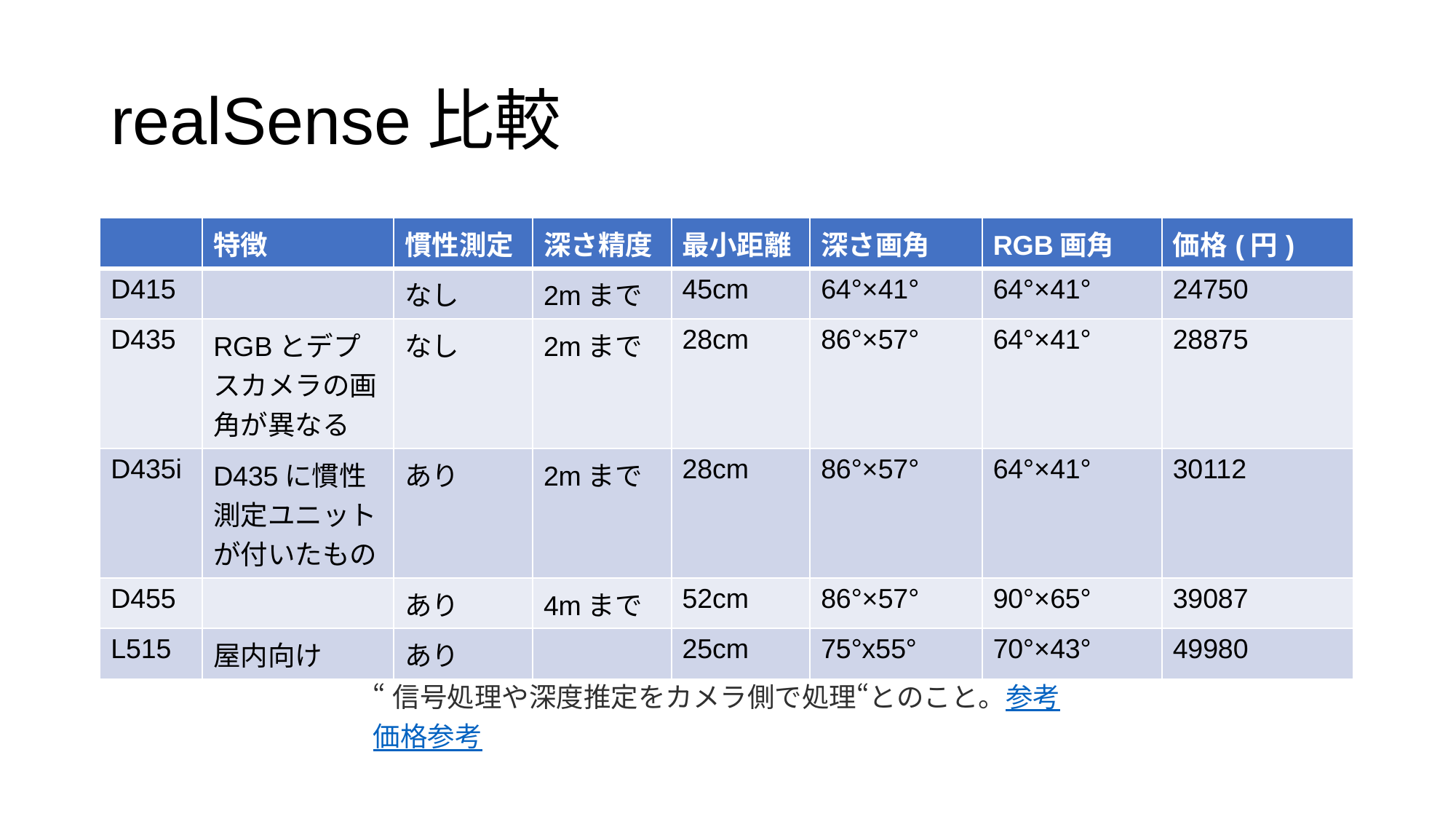

# realSense比較
|  | 特徴 | 慣性測定 | 深さ精度 | 最小距離 | 深さ画角 | RGB画角 | 価格(円) |
| --- | --- | --- | --- | --- | --- | --- | --- |
| D415 |  | なし | 2mまで | 45cm | 64°×41° | 64°×41° | 24750 |
| D435 | RGBとデプスカメラの画角が異なる | なし | 2mまで | 28cm | 86°×57° | 64°×41° | 28875 |
| D435i | D435に慣性測定ユニットが付いたもの | あり | 2mまで | 28cm | 86°×57° | 64°×41° | 30112 |
| D455 |  | あり | 4mまで | 52cm | 86°×57° | 90°×65° | 39087 |
| L515 | 屋内向け | あり |  | 25cm | 75°x55° | 70°×43° | 49980 |
“信号処理や深度推定をカメラ側で処理“とのこと。参考
価格参考